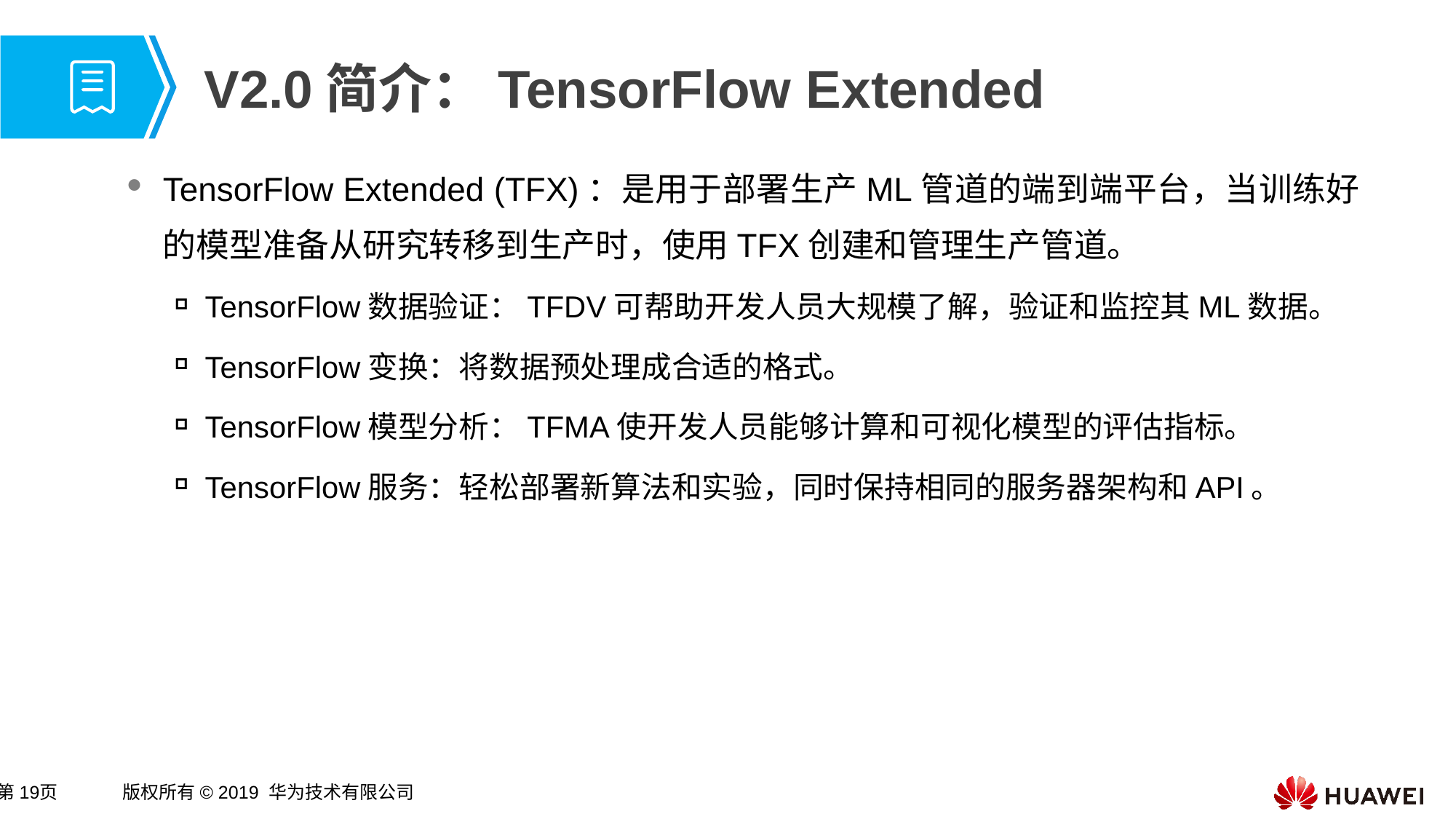

# V2.0简介：TensorFlow Extended
TensorFlow Extended (TFX)：是用于部署生产ML管道的端到端平台，当训练好的模型准备从研究转移到生产时，使用TFX创建和管理生产管道。
TensorFlow数据验证：TFDV可帮助开发人员大规模了解，验证和监控其ML数据。
TensorFlow变换：将数据预处理成合适的格式。
TensorFlow模型分析：TFMA使开发人员能够计算和可视化模型的评估指标。
TensorFlow服务：轻松部署新算法和实验，同时保持相同的服务器架构和API。